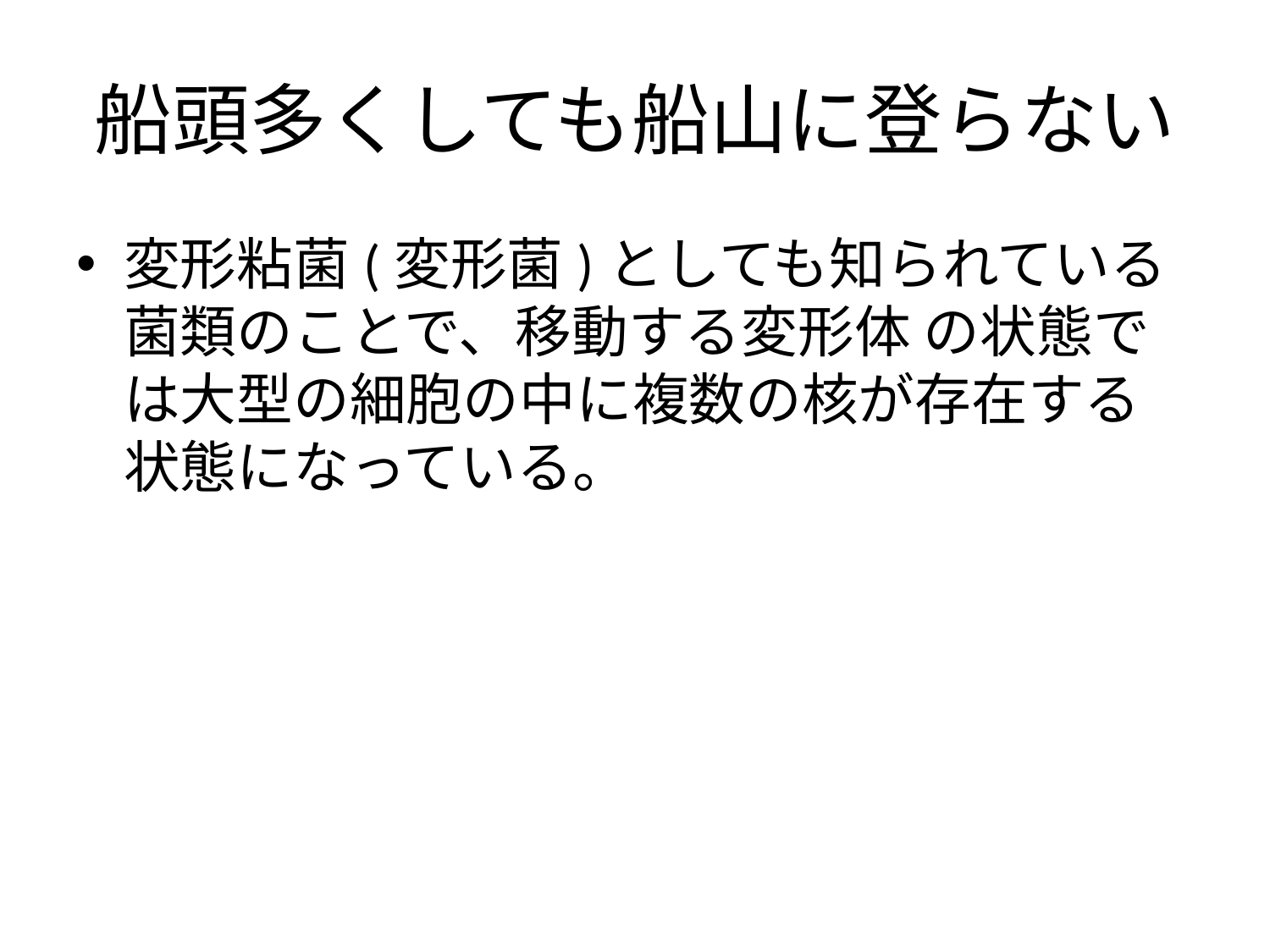

# 船頭多くしても船山に登らない
変形粘菌(変形菌)としても知られている菌類のことで、移動する変形体 の状態では大型の細胞の中に複数の核が存在する状態になっている。